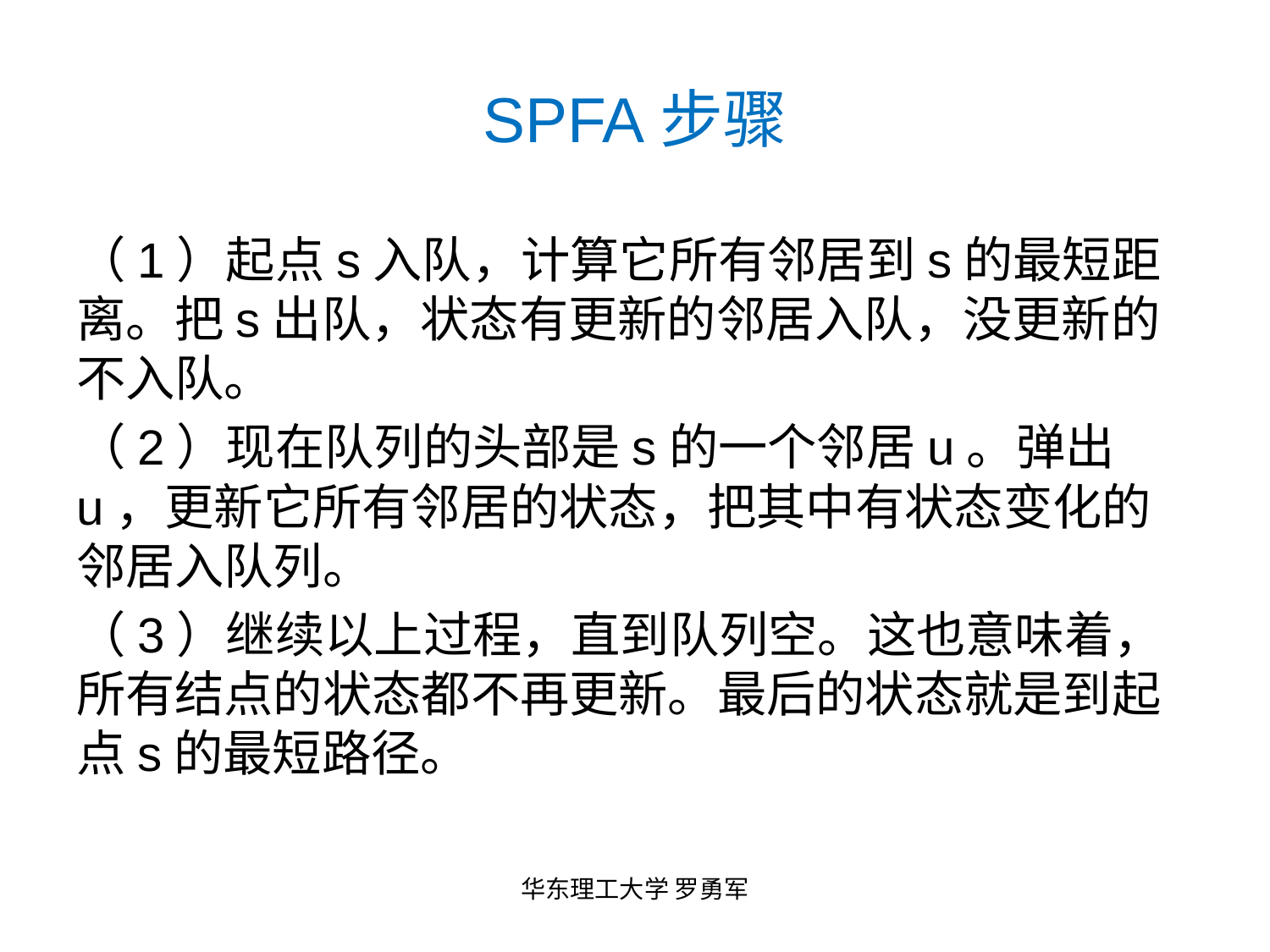

# SPFA步骤
（1）起点s入队，计算它所有邻居到s的最短距离。把s出队，状态有更新的邻居入队，没更新的不入队。
（2）现在队列的头部是s的一个邻居u。弹出u，更新它所有邻居的状态，把其中有状态变化的邻居入队列。
（3）继续以上过程，直到队列空。这也意味着，所有结点的状态都不再更新。最后的状态就是到起点s的最短路径。

华东理工大学 罗勇军